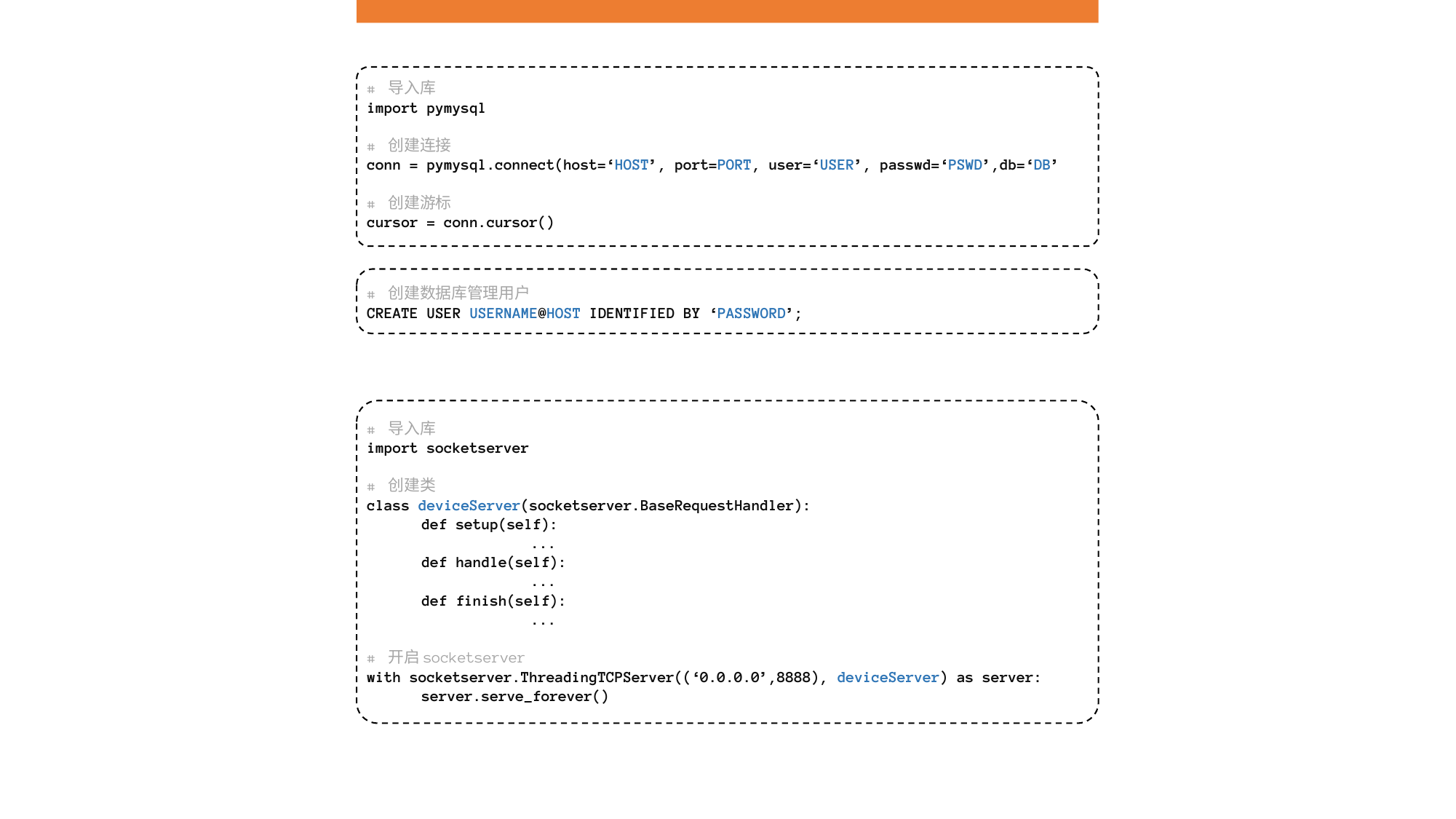

# 导入库
import pymysql

# 创建连接
conn = pymysql.connect(host=‘HOST’, port=PORT, user=‘USER’, passwd=‘PSWD’,db=‘DB’
# 创建游标
cursor = conn.cursor()

# 创建数据库管理用户
CREATE USER USERNAME@HOST IDENTIFIED BY ‘PASSWORD’;

# 导入库
import socketserver

# 创建类
class deviceServer(socketserver.BaseRequestHandler):
def setup(self):
	...
def handle(self):
	...
def finish(self):
	...

# 开启socketserver
with socketserver.ThreadingTCPServer((‘0.0.0.0’,8888), deviceServer) as server:
server.serve_forever()